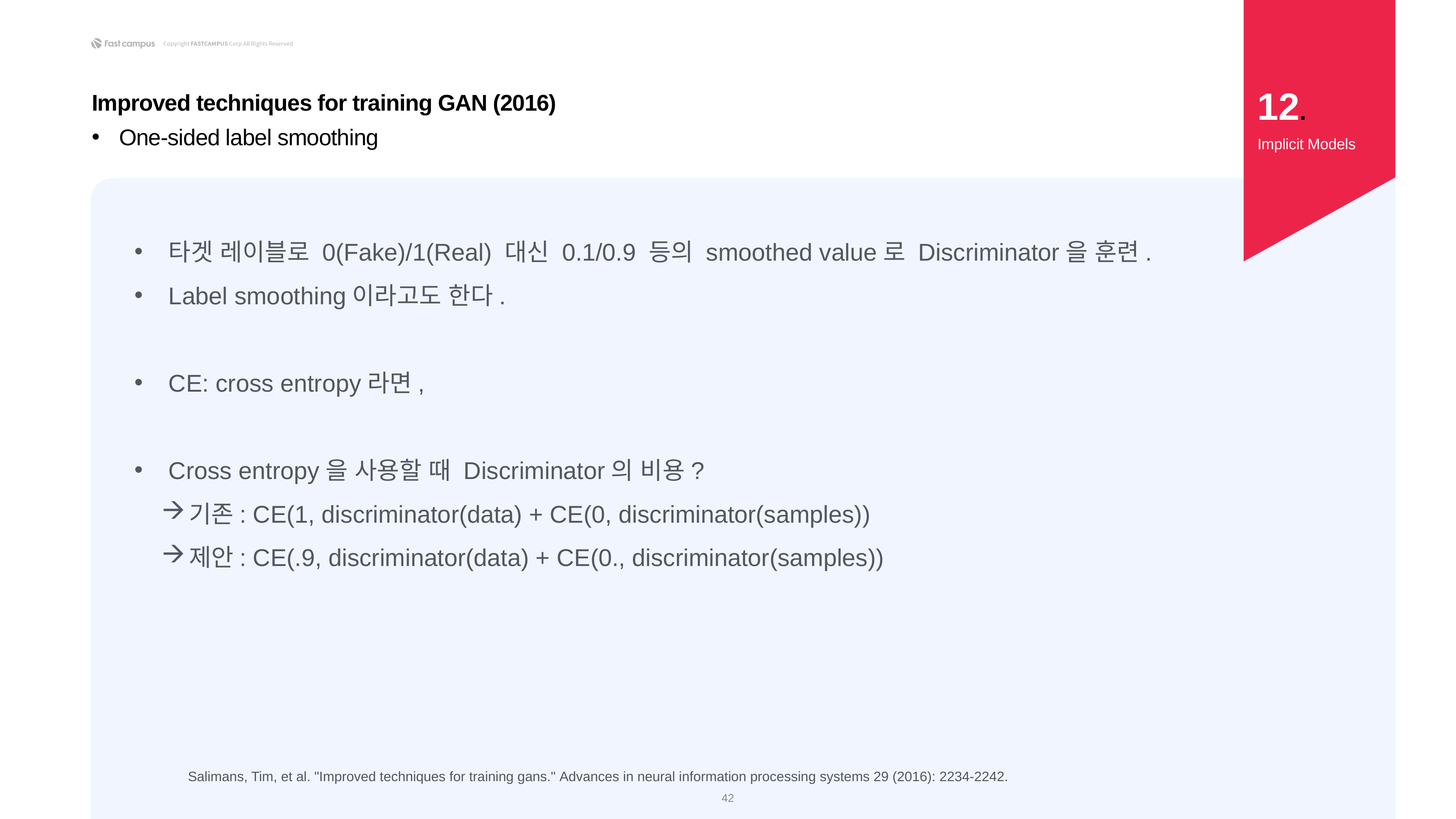

12.
Improved techniques for training GAN (2016)
One-sided label smoothing
Implicit Models

타겟 레이블로 0(Fake)/1(Real) 대신 0.1/0.9 등의 smoothed value로 Discriminator을 훈련.
Label smoothing이라고도 한다.

CE: cross entropy라면,

Cross entropy을 사용할 때 Discriminator의 비용?
기존: CE(1, discriminator(data) + CE(0, discriminator(samples))
제안: CE(.9, discriminator(data) + CE(0., discriminator(samples))

Salimans, Tim, et al. "Improved techniques for training gans." Advances in neural information processing systems 29 (2016): 2234-2242.
42